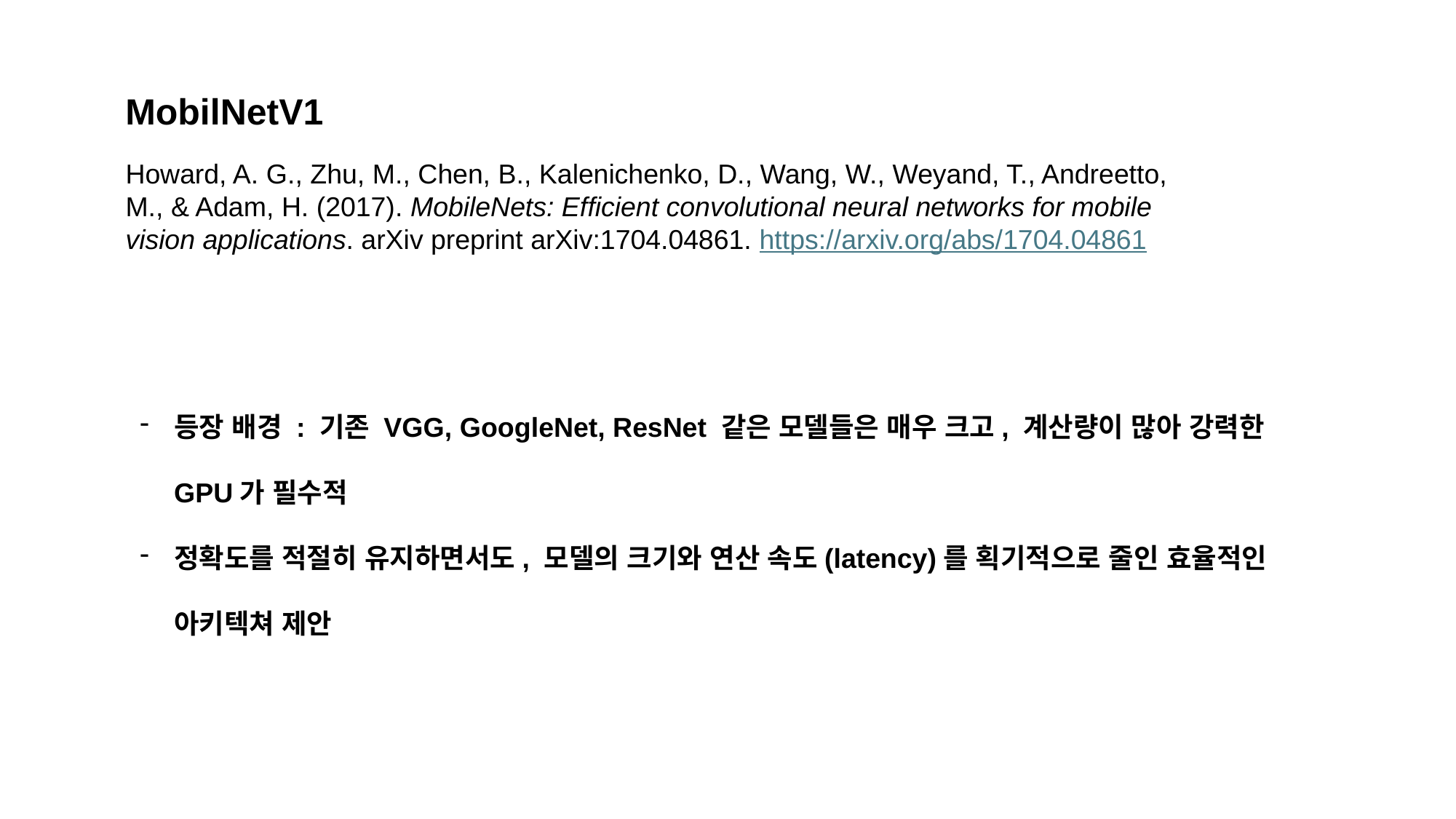

MobilNetV1
Howard, A. G., Zhu, M., Chen, B., Kalenichenko, D., Wang, W., Weyand, T., Andreetto, M., & Adam, H. (2017). MobileNets: Efficient convolutional neural networks for mobile vision applications. arXiv preprint arXiv:1704.04861. https://arxiv.org/abs/1704.04861
등장 배경 : 기존 VGG, GoogleNet, ResNet 같은 모델들은 매우 크고, 계산량이 많아 강력한 GPU가 필수적
정확도를 적절히 유지하면서도, 모델의 크기와 연산 속도(latency)를 획기적으로 줄인 효율적인 아키텍쳐 제안